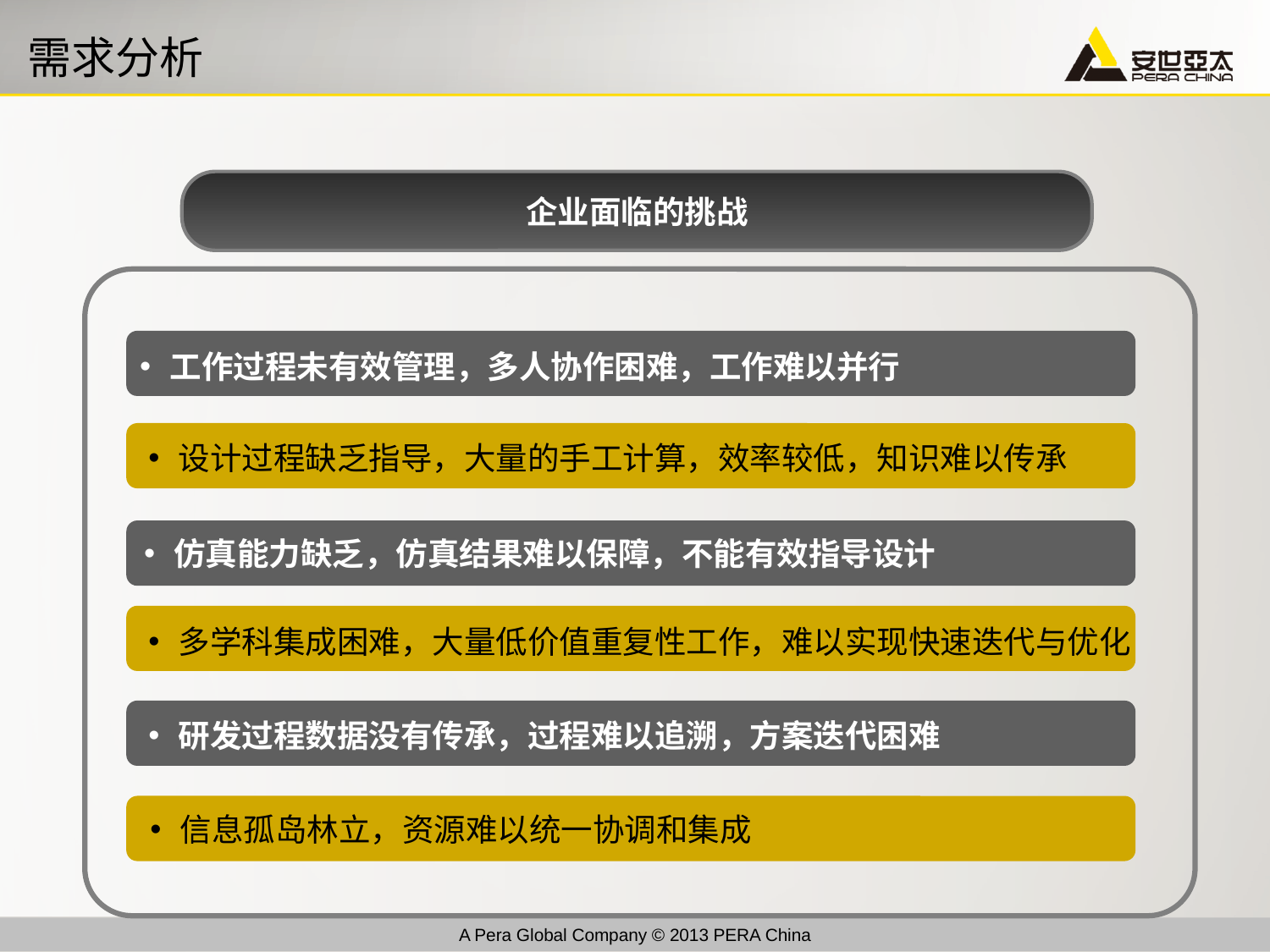

# 需求分析
企业面临的挑战

工作过程未有效管理，多人协作困难，工作难以并行

设计过程缺乏指导，大量的手工计算，效率较低，知识难以传承

仿真能力缺乏，仿真结果难以保障，不能有效指导设计

多学科集成困难，大量低价值重复性工作，难以实现快速迭代与优化

研发过程数据没有传承，过程难以追溯，方案迭代困难

信息孤岛林立，资源难以统一协调和集成